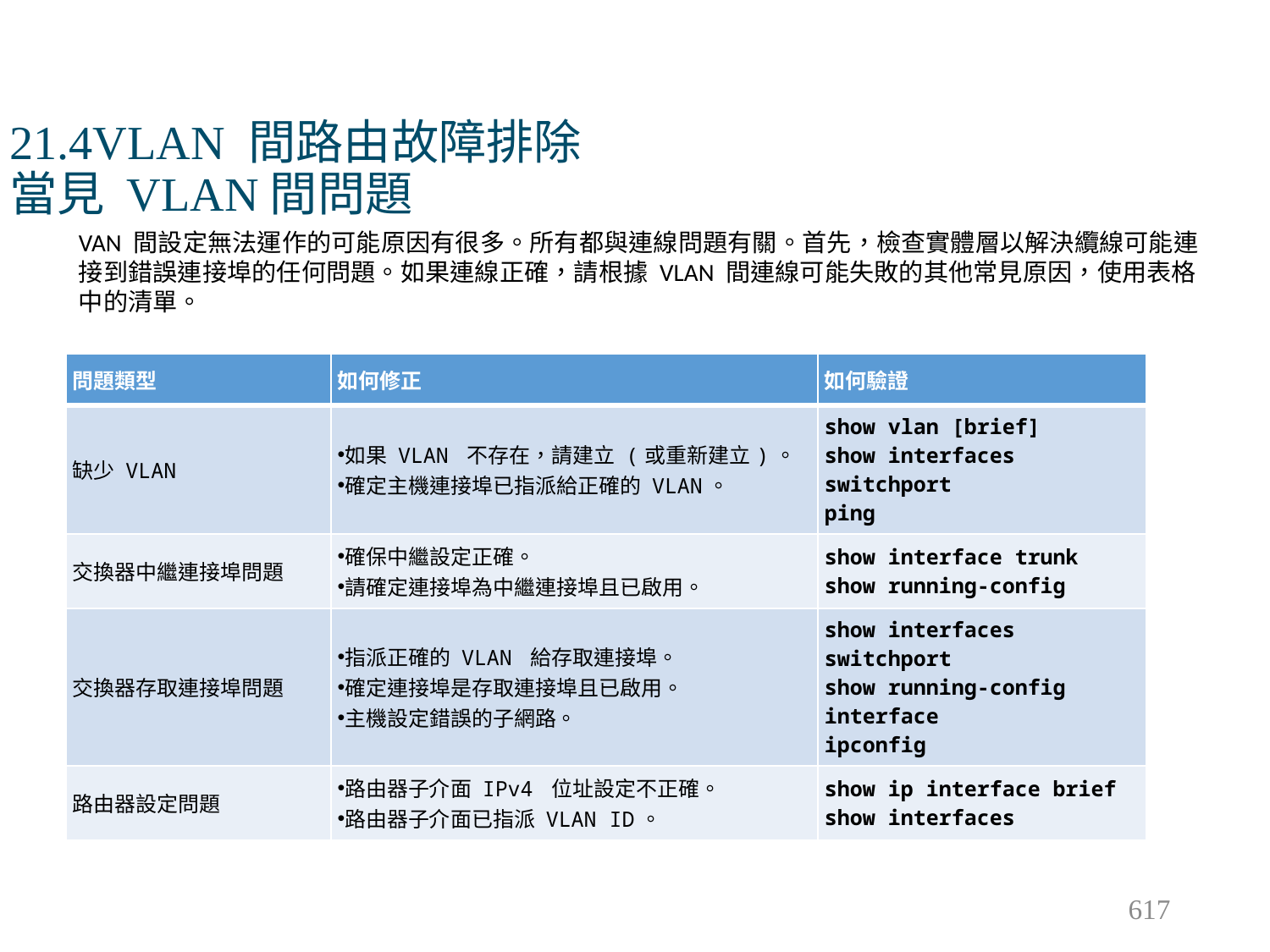

# 21.4VLAN 間路由故障排除 當見 VLAN間問題
VAN 間設定無法運作的可能原因有很多。所有都與連線問題有關。首先，檢查實體層以解決纜線可能連接到錯誤連接埠的任何問題。如果連線正確，請根據 VLAN 間連線可能失敗的其他常見原因，使用表格中的清單。
| 問題類型 | 如何修正 | 如何驗證 |
| --- | --- | --- |
| 缺少 VLAN | 如果 VLAN 不存在，請建立 (或重新建立)。 確定主機連接埠已指派給正確的 VLAN。 | show vlan [brief] show interfaces switchport ping |
| 交換器中繼連接埠問題 | 確保中繼設定正確。 請確定連接埠為中繼連接埠且已啟用。 | show interface trunk show running-config |
| 交換器存取連接埠問題 | 指派正確的 VLAN 給存取連接埠。 確定連接埠是存取連接埠且已啟用。 主機設定錯誤的子網路。 | show interfaces switchport show running-config interface ipconfig |
| 路由器設定問題 | 路由器子介面 IPv4 位址設定不正確。 路由器子介面已指派 VLAN ID。 | show ip interface brief show interfaces |
617